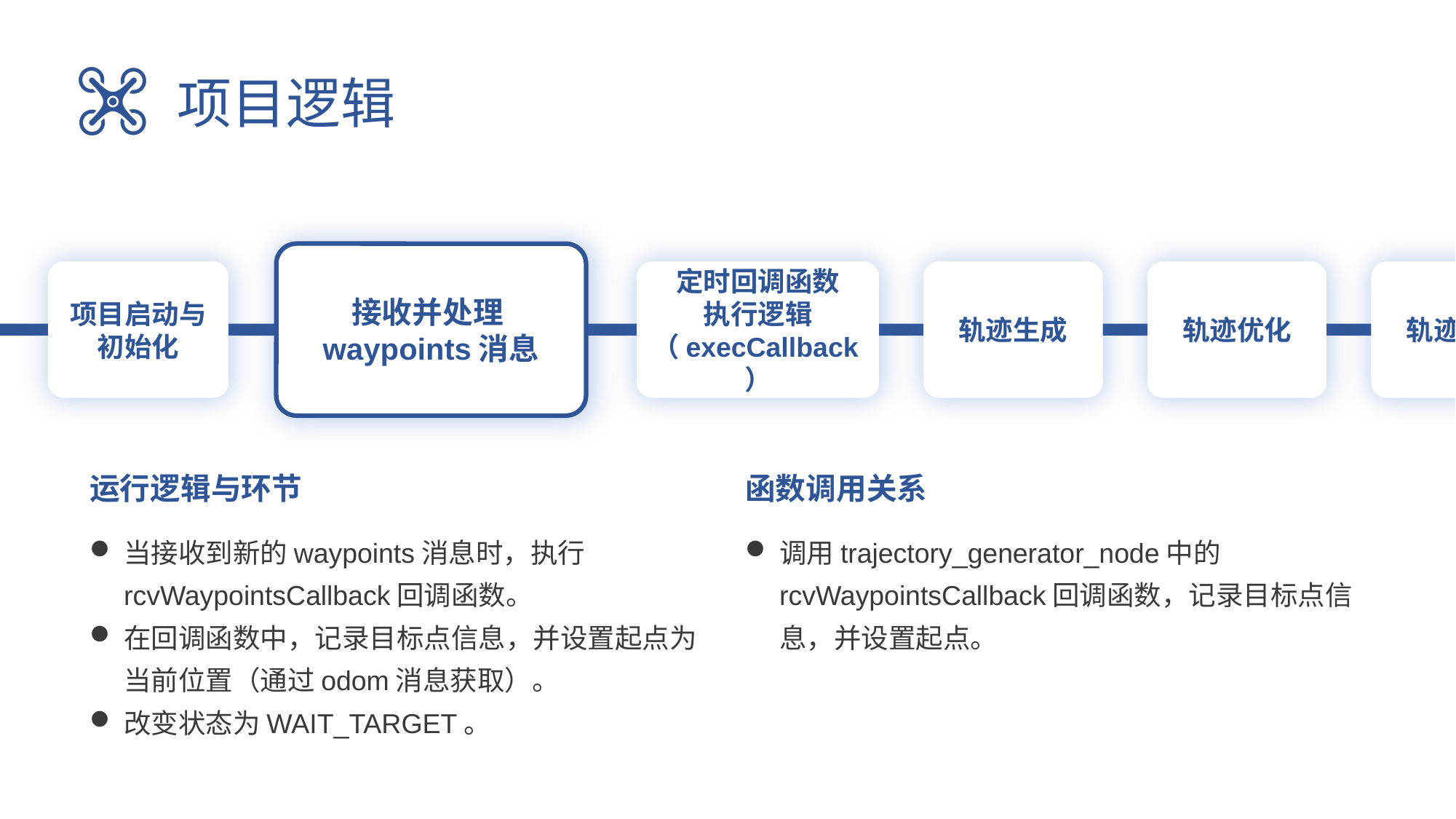

项目逻辑
接收并处理waypoints消息
项目启动与初始化
定时回调函数
执行逻辑
（execCallback）
轨迹生成
轨迹优化
轨迹发布

运行逻辑与环节
函数调用关系
当接收到新的waypoints消息时，执行rcvWaypointsCallback回调函数。
在回调函数中，记录目标点信息，并设置起点为当前位置（通过odom消息获取）。
改变状态为WAIT_TARGET。
调用trajectory_generator_node中的rcvWaypointsCallback回调函数，记录目标点信息，并设置起点。